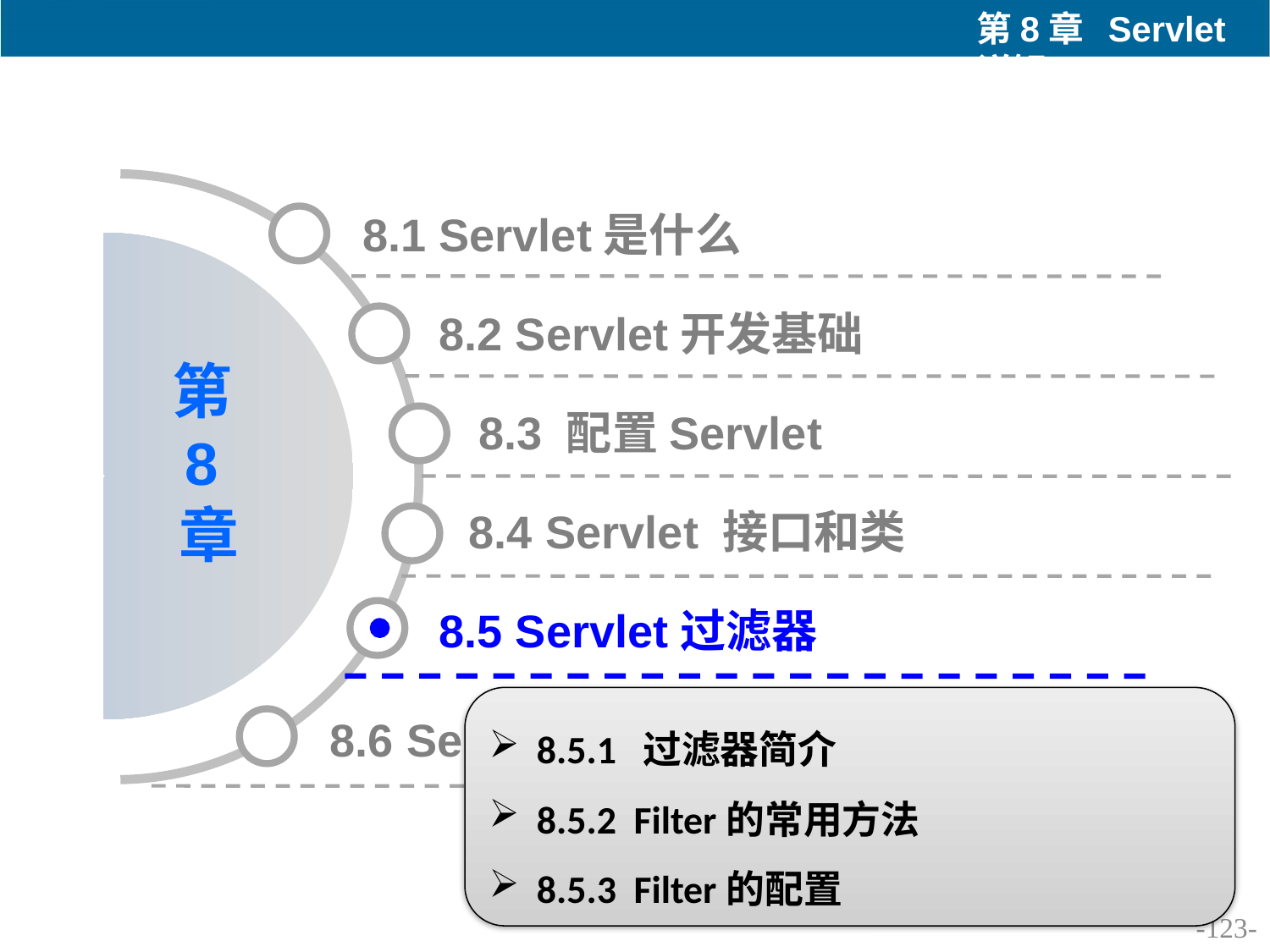

8.1 Servlet是什么
8.2 Servlet开发基础
8.3 配置Servlet
8.4 Servlet 接口和类
8.5 Servlet过滤器
8.5.1  过滤器简介
8.5.2  Filter的常用方法
8.5.3  Filter的配置
8.6 Servlet监听器
-123-